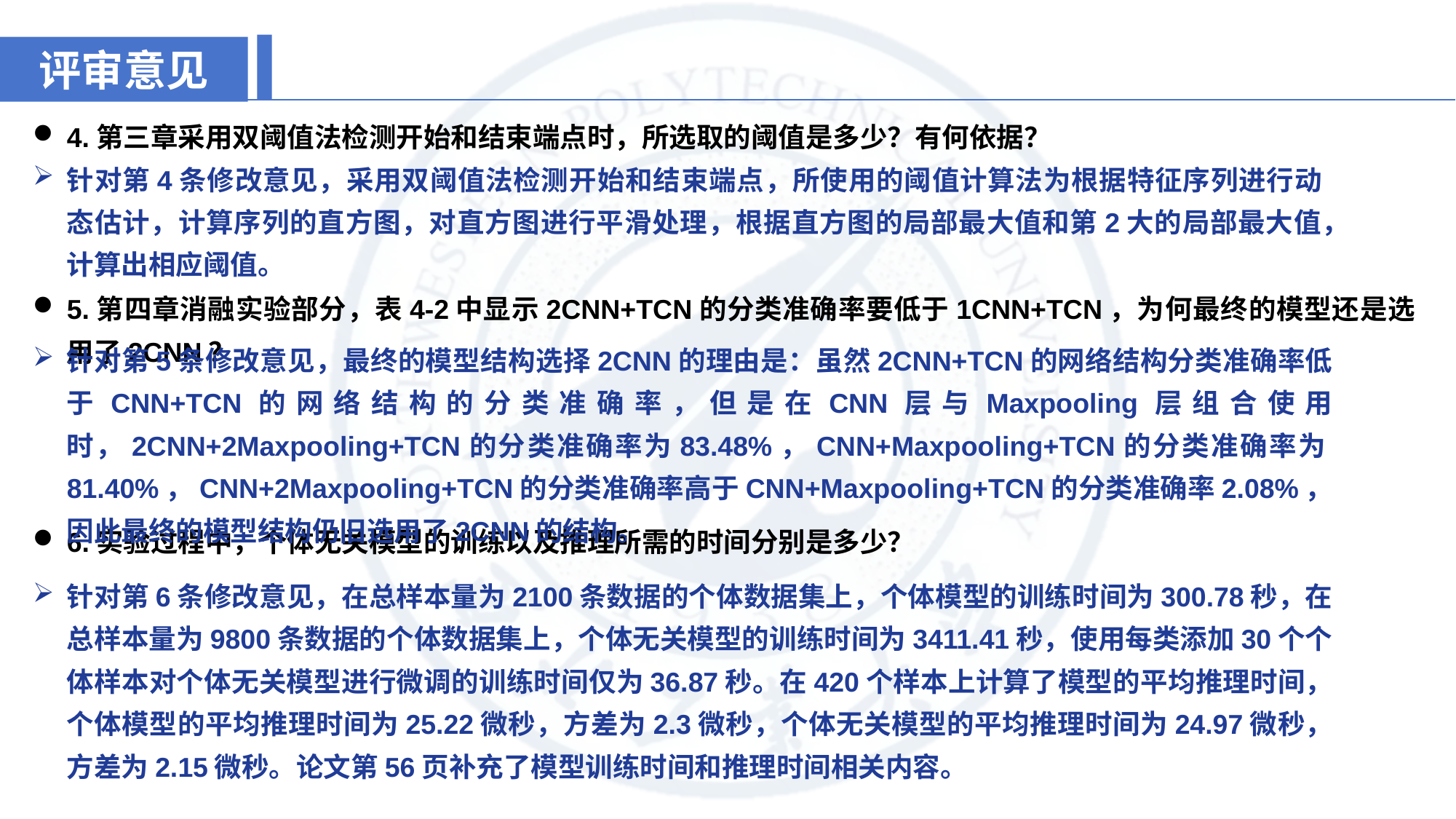

评审意见
4.第三章采用双阈值法检测开始和结束端点时，所选取的阈值是多少？有何依据？
针对第4条修改意见，采用双阈值法检测开始和结束端点，所使用的阈值计算法为根据特征序列进行动态估计，计算序列的直方图，对直方图进行平滑处理，根据直方图的局部最大值和第2大的局部最大值，计算出相应阈值。
5.第四章消融实验部分，表4-2中显示2CNN+TCN的分类准确率要低于1CNN+TCN，为何最终的模型还是选用了2CNN？
针对第5条修改意见，最终的模型结构选择2CNN的理由是：虽然2CNN+TCN的网络结构分类准确率低于CNN+TCN的网络结构的分类准确率，但是在CNN层与Maxpooling层组合使用时，2CNN+2Maxpooling+TCN的分类准确率为83.48%，CNN+Maxpooling+TCN的分类准确率为81.40%，CNN+2Maxpooling+TCN的分类准确率高于CNN+Maxpooling+TCN的分类准确率2.08%，因此最终的模型结构仍旧选用了2CNN的结构。
6.实验过程中，个体无关模型的训练以及推理所需的时间分别是多少？
针对第6条修改意见，在总样本量为2100条数据的个体数据集上，个体模型的训练时间为300.78秒，在总样本量为9800条数据的个体数据集上，个体无关模型的训练时间为3411.41秒，使用每类添加30个个体样本对个体无关模型进行微调的训练时间仅为36.87秒。在420个样本上计算了模型的平均推理时间，个体模型的平均推理时间为25.22微秒，方差为2.3微秒，个体无关模型的平均推理时间为24.97微秒，方差为2.15微秒。论文第56页补充了模型训练时间和推理时间相关内容。